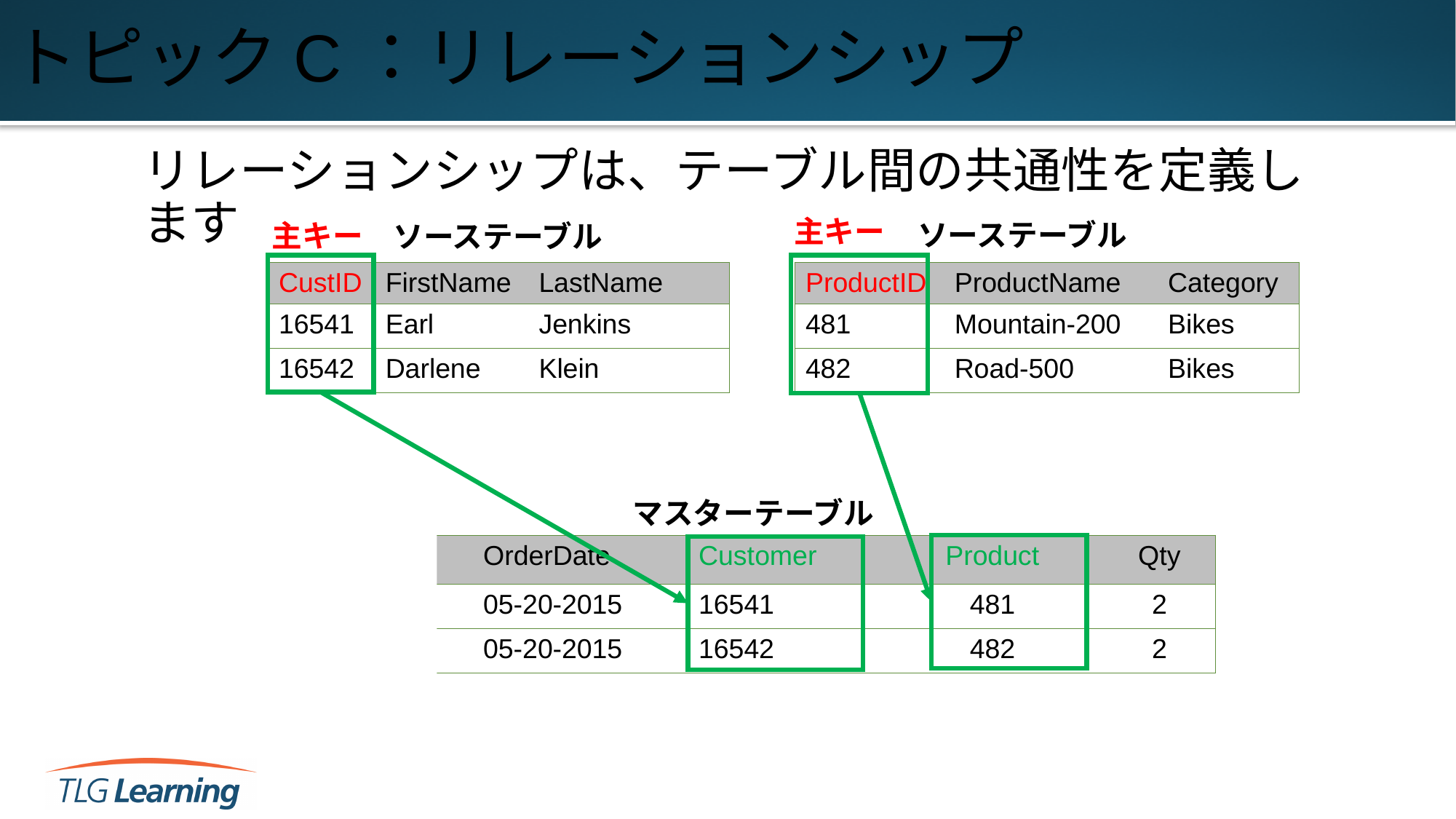

# トピックC：リレーションシップ
リレーションシップは、テーブル間の共通性を定義します

主キー
ソーステーブル
主キー
ソーステーブル

| CustID | FirstName | LastName |
| --- | --- | --- |
| 16541 | Earl | Jenkins |
| 16542 | Darlene | Klein |
| ProductID | ProductName | Category |
| --- | --- | --- |
| 481 | Mountain-200 | Bikes |
| 482 | Road-500 | Bikes |

マスターテーブル

| OrderID | OrderDate | Customer | Product | Qty |
| --- | --- | --- | --- | --- |
| 187651 | 05-20-2015 | 16541 | 481 | 2 |
| 187652 | 05-20-2015 | 16542 | 482 | 2 |
主キー
外部キー